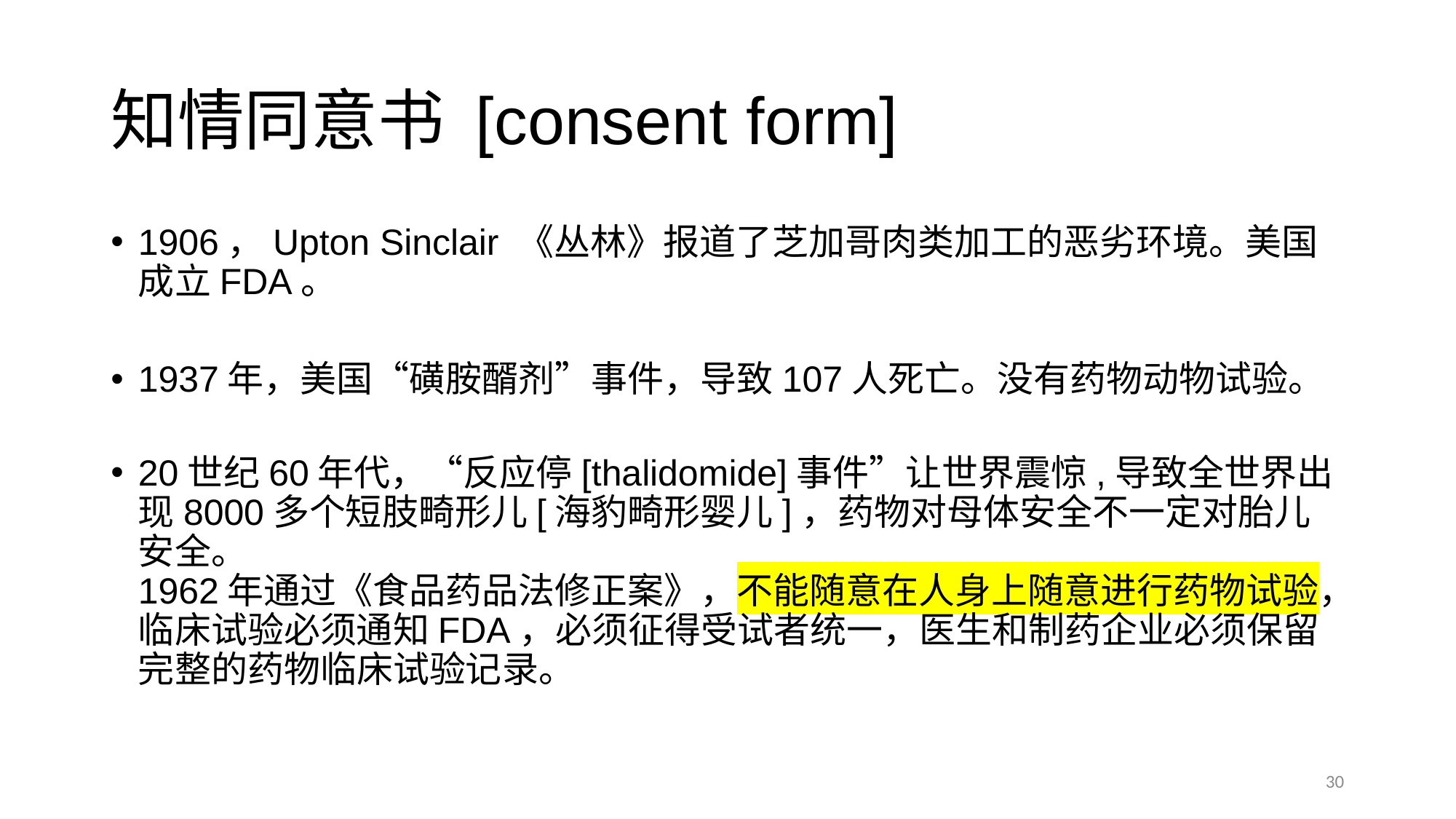

# 知情同意书 [consent form]
1906，Upton Sinclair 《丛林》报道了芝加哥肉类加工的恶劣环境。美国成立FDA。
1937年，美国“磺胺醑剂”事件，导致107人死亡。没有药物动物试验。
20世纪60年代，“反应停[thalidomide]事件”让世界震惊,导致全世界出现8000多个短肢畸形儿[海豹畸形婴儿]，药物对母体安全不一定对胎儿安全。
1962年通过《食品药品法修正案》，不能随意在人身上随意进行药物试验，临床试验必须通知FDA，必须征得受试者统一，医生和制药企业必须保留完整的药物临床试验记录。
30